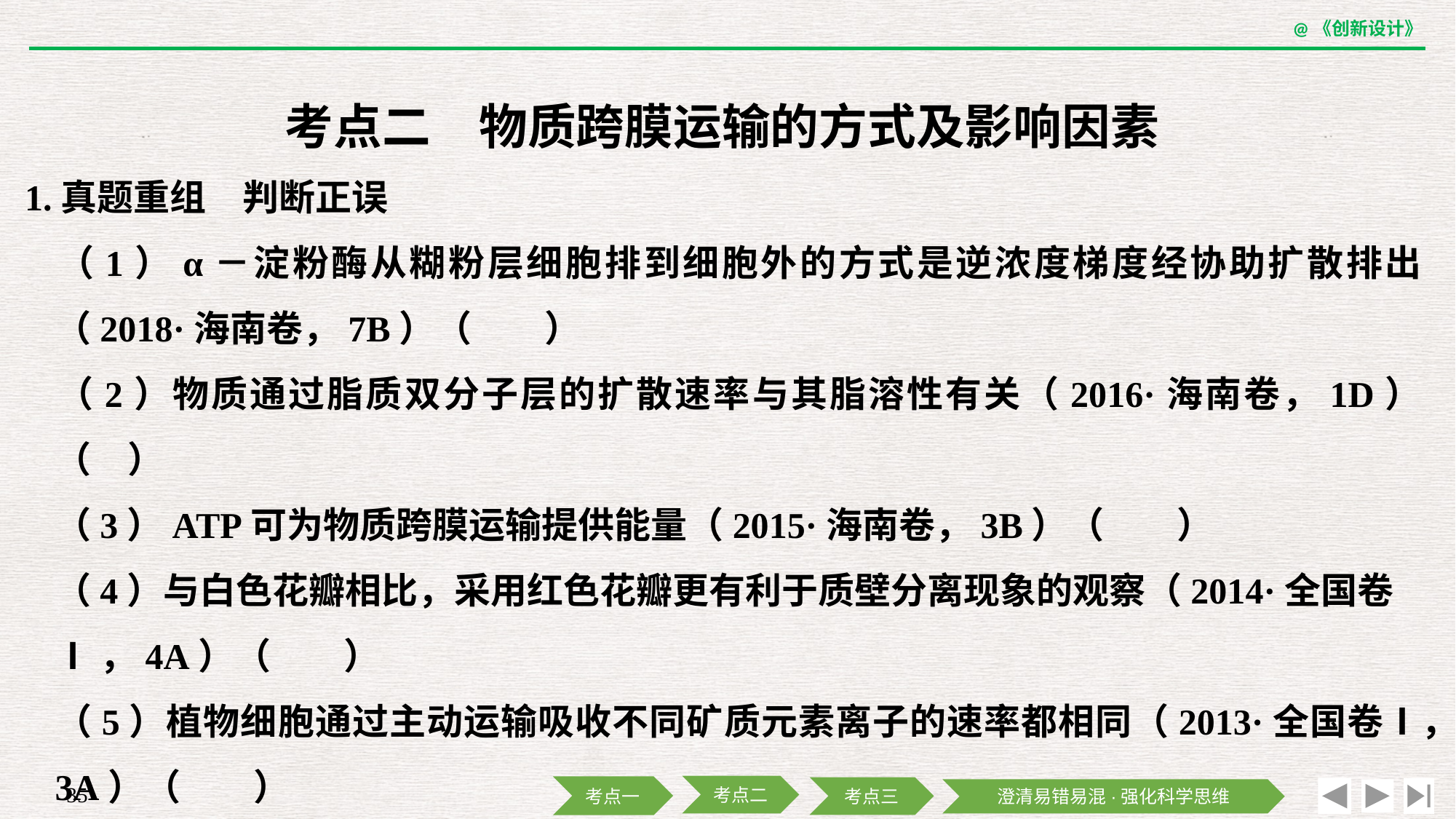

考点二　物质跨膜运输的方式及影响因素
1.真题重组　判断正误
	（1）α－淀粉酶从糊粉层细胞排到细胞外的方式是逆浓度梯度经协助扩散排出（2018·海南卷，7B）（　　）
	（2）物质通过脂质双分子层的扩散速率与其脂溶性有关（2016·海南卷，1D）（　）
	（3）ATP可为物质跨膜运输提供能量（2015·海南卷，3B）（　　）
	（4）与白色花瓣相比，采用红色花瓣更有利于质壁分离现象的观察（2014·全国卷
	Ⅰ，4A）（　　）
	（5）植物细胞通过主动运输吸收不同矿质元素离子的速率都相同（2013·全国卷Ⅰ，3A）（　　）